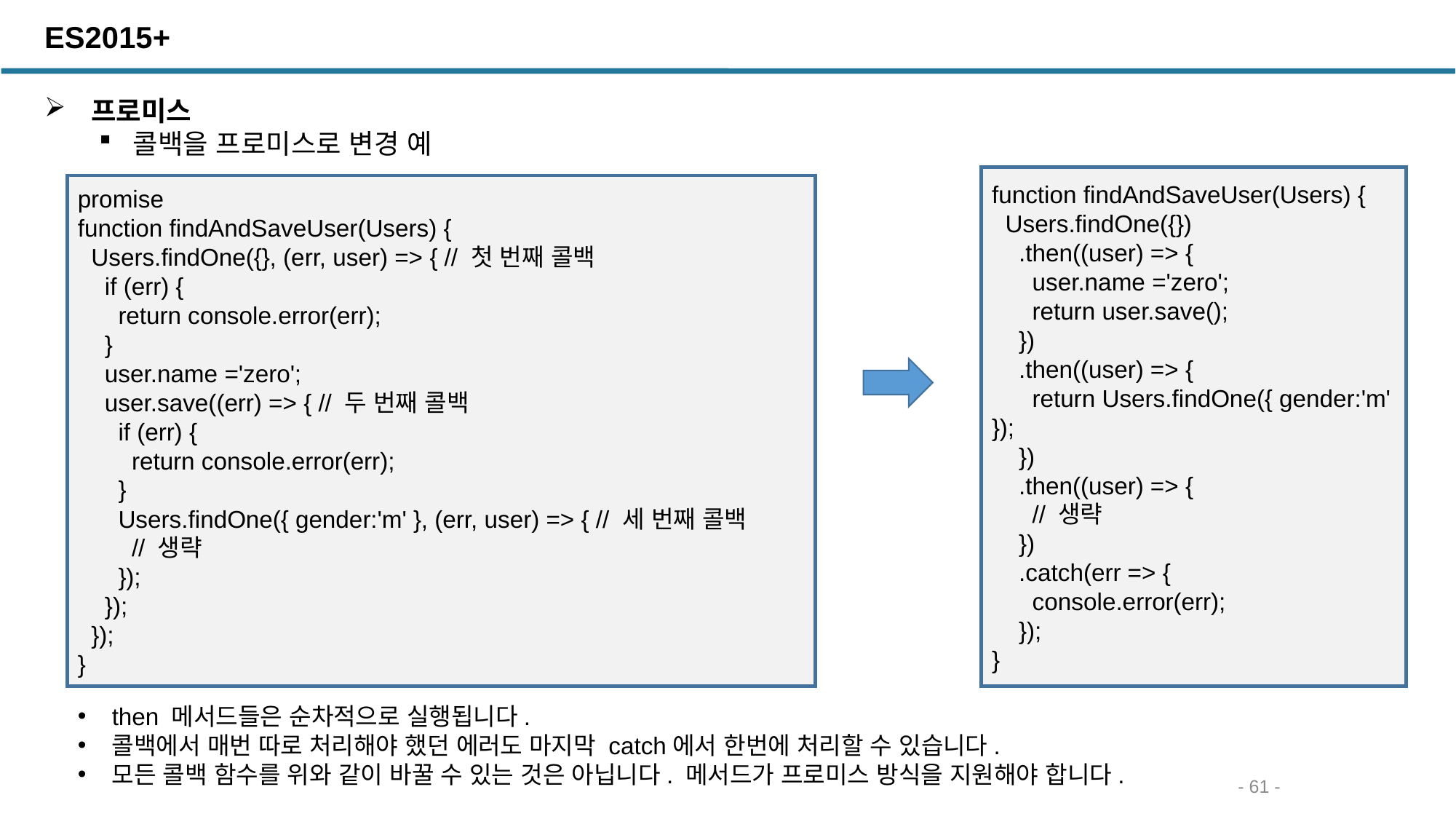

ES2015+
 프로미스
콜백을 프로미스로 변경 예
function findAndSaveUser(Users) {
  Users.findOne({})
    .then((user) => {
      user.name ='zero';
      return user.save();
    })
    .then((user) => {
      return Users.findOne({ gender:'m' });
    })
    .then((user) => {
      // 생략
    })
    .catch(err => {
      console.error(err);
    });
}
promise
function findAndSaveUser(Users) {
  Users.findOne({}, (err, user) => { // 첫 번째 콜백
    if (err) {
      return console.error(err);
    }
    user.name ='zero';
    user.save((err) => { // 두 번째 콜백
      if (err) {
        return console.error(err);
      }
      Users.findOne({ gender:'m' }, (err, user) => { // 세 번째 콜백
        // 생략
      });
    });
  });
}

then 메서드들은 순차적으로 실행됩니다.
콜백에서 매번 따로 처리해야 했던 에러도 마지막 catch에서 한번에 처리할 수 있습니다.
모든 콜백 함수를 위와 같이 바꿀 수 있는 것은 아닙니다. 메서드가 프로미스 방식을 지원해야 합니다.
- 61 -